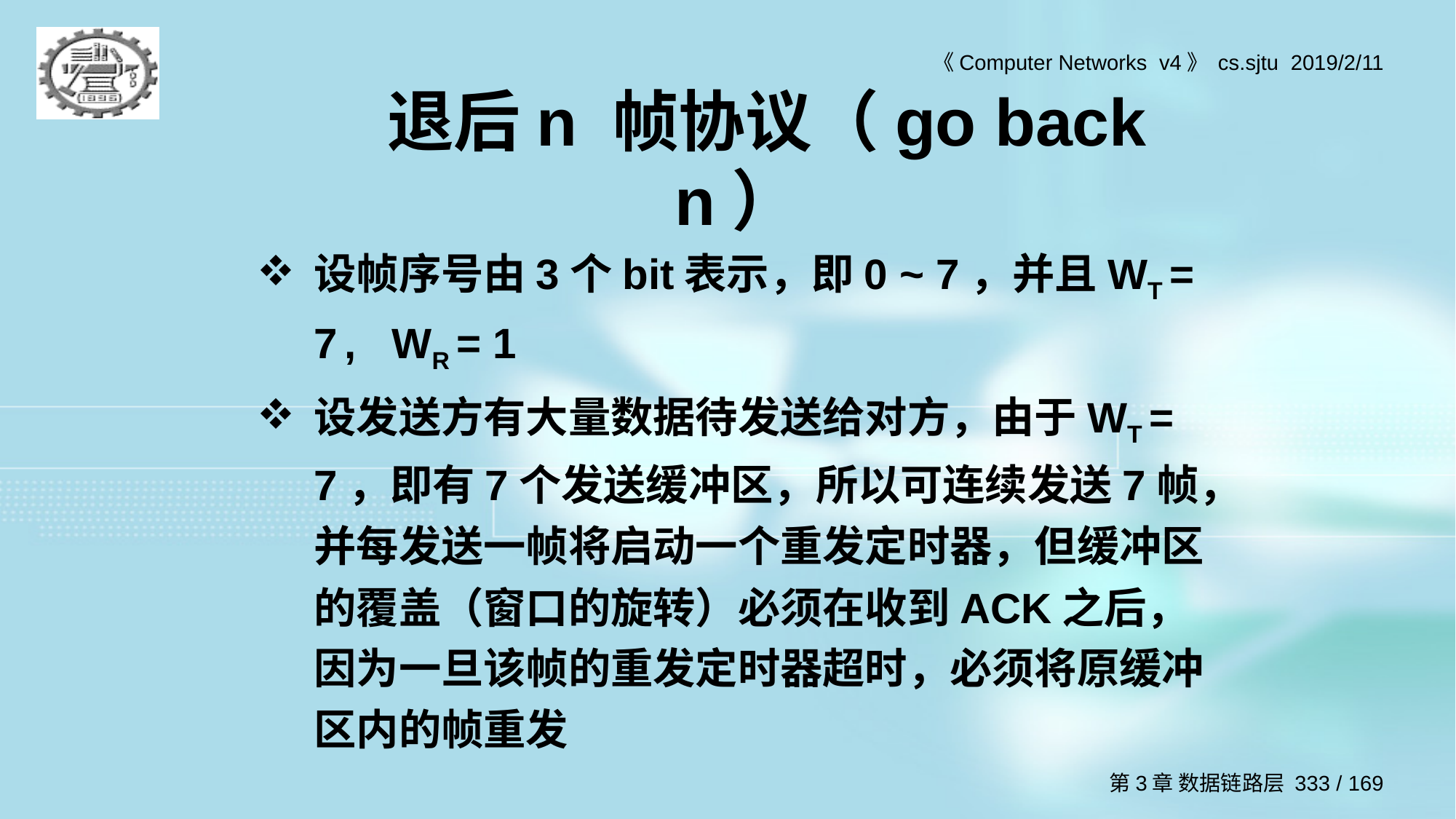

# 退后n 帧协议（go back n）
设帧序号由3个bit表示，即0 ~ 7，并且WT = 7 ,   WR = 1
设发送方有大量数据待发送给对方，由于WT = 7，即有7个发送缓冲区，所以可连续发送7帧，并每发送一帧将启动一个重发定时器，但缓冲区的覆盖（窗口的旋转）必须在收到ACK之后，因为一旦该帧的重发定时器超时，必须将原缓冲区内的帧重发